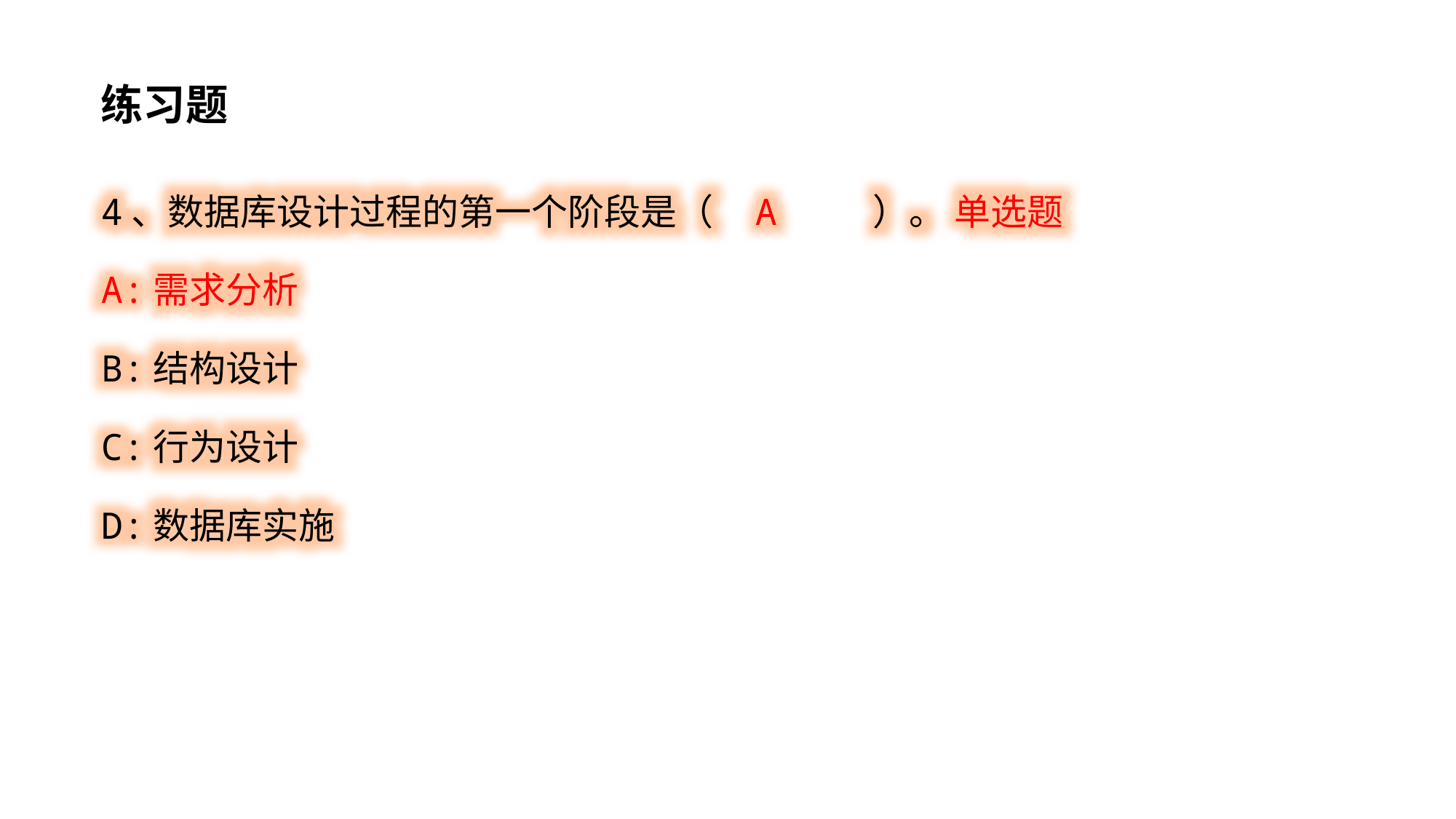

练习题
4、数据库设计过程的第一个阶段是（    A    ）。 单选题

A:需求分析

B:结构设计

C:行为设计

D:数据库实施